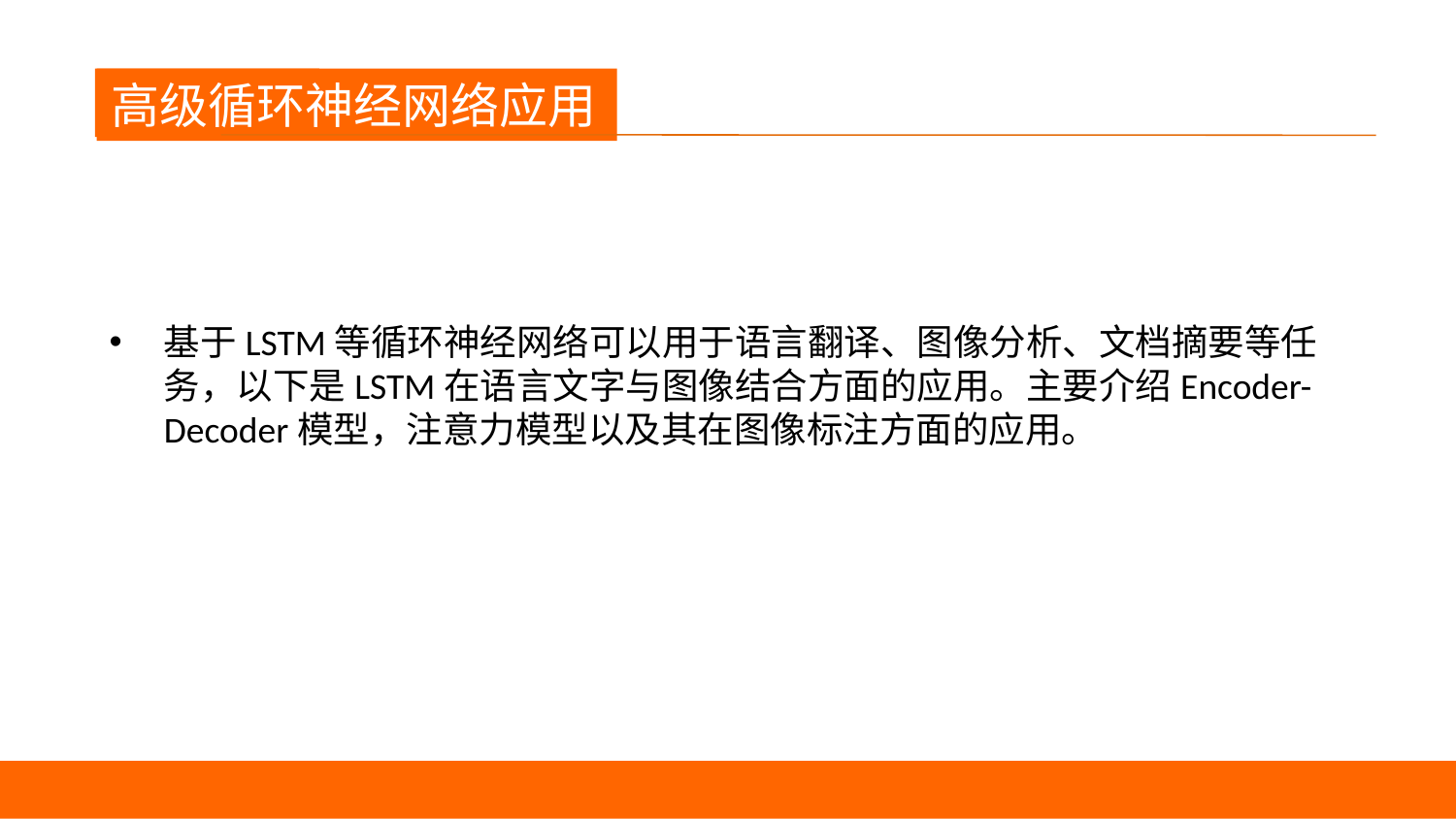

高级循环神经网络应用

基于LSTM等循环神经网络可以用于语言翻译、图像分析、文档摘要等任务，以下是LSTM在语言文字与图像结合方面的应用。主要介绍Encoder-Decoder模型，注意力模型以及其在图像标注方面的应用。